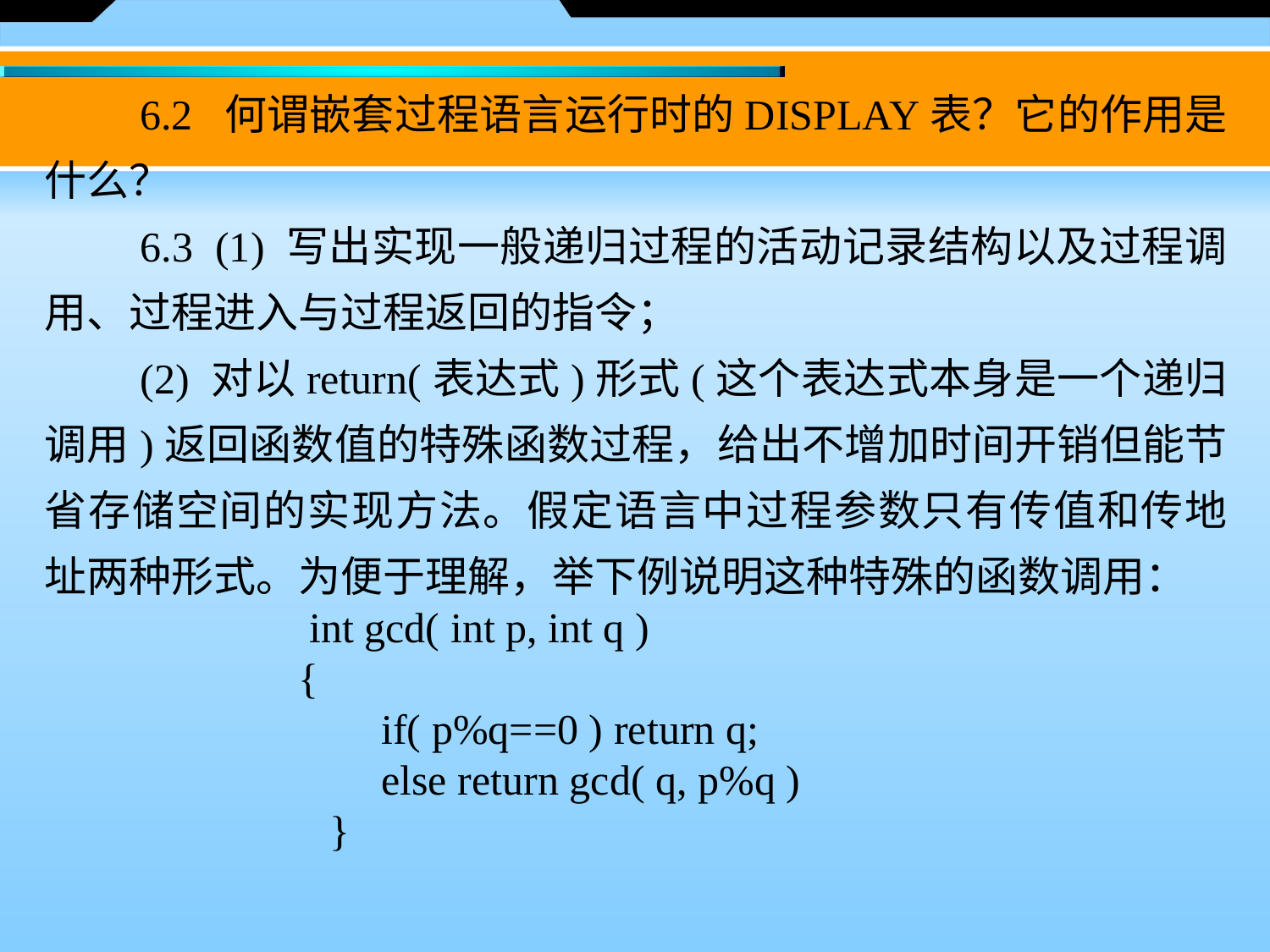

6.2  何谓嵌套过程语言运行时的DISPLAY表？它的作用是什么？
　　6.3  (1) 写出实现一般递归过程的活动记录结构以及过程调用、过程进入与过程返回的指令；
　　(2) 对以return(表达式)形式(这个表达式本身是一个递归调用)返回函数值的特殊函数过程，给出不增加时间开销但能节省存储空间的实现方法。假定语言中过程参数只有传值和传地址两种形式。为便于理解，举下例说明这种特殊的函数调用：
             int gcd( int p, int q )
            {
         　　  if( p%q==0 ) return q;
         　　  else return gcd( q, p%q )
         　 }